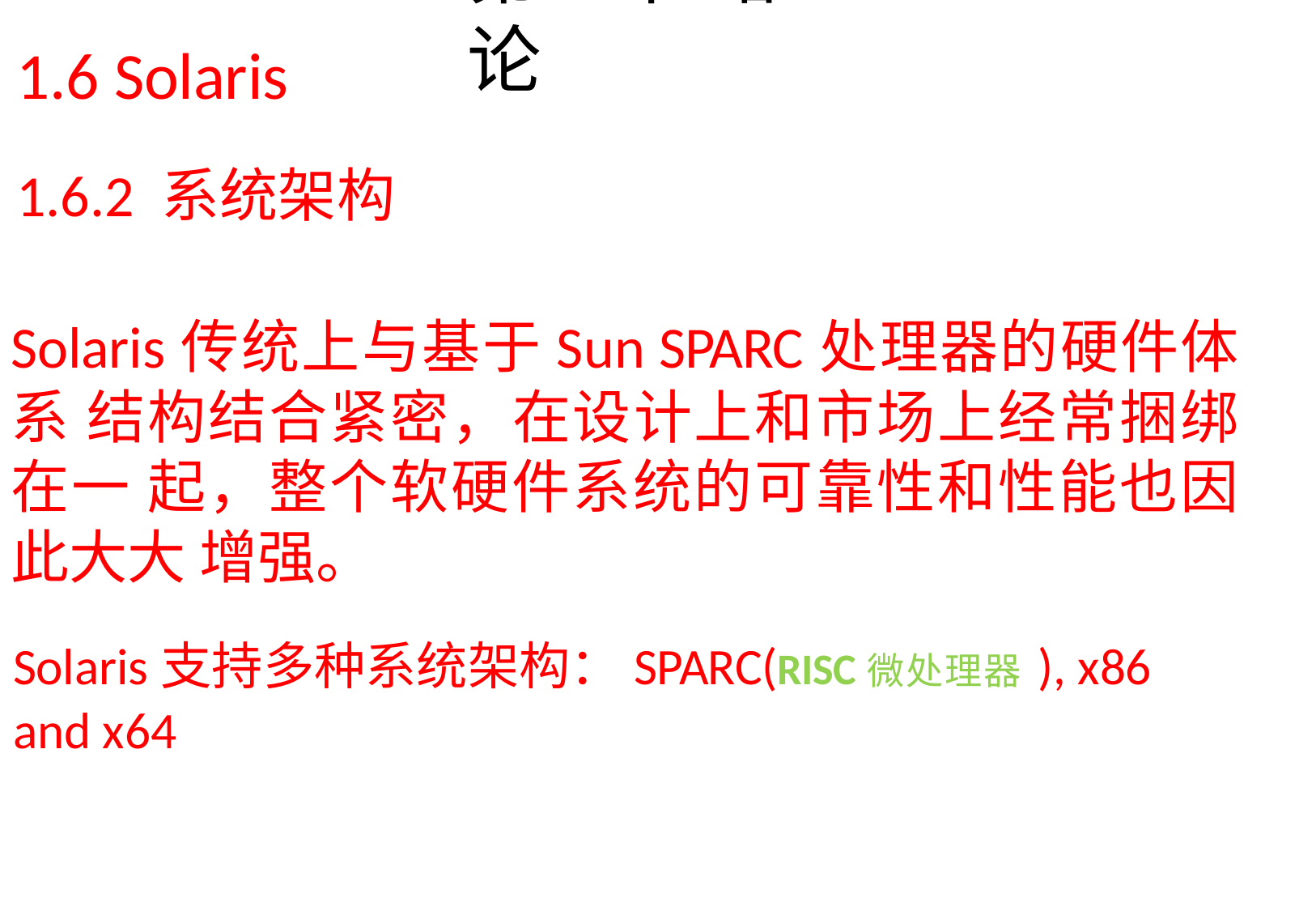

# 第1章 绪论
1.6 Solaris
1.6.2 系统架构

Solaris传统上与基于Sun SPARC处理器的硬件体系 结构结合紧密，在设计上和市场上经常捆绑在一 起，整个软硬件系统的可靠性和性能也因此大大 增强。
Solaris支持多种系统架构：SPARC(RISC微处理器), x86 and x64